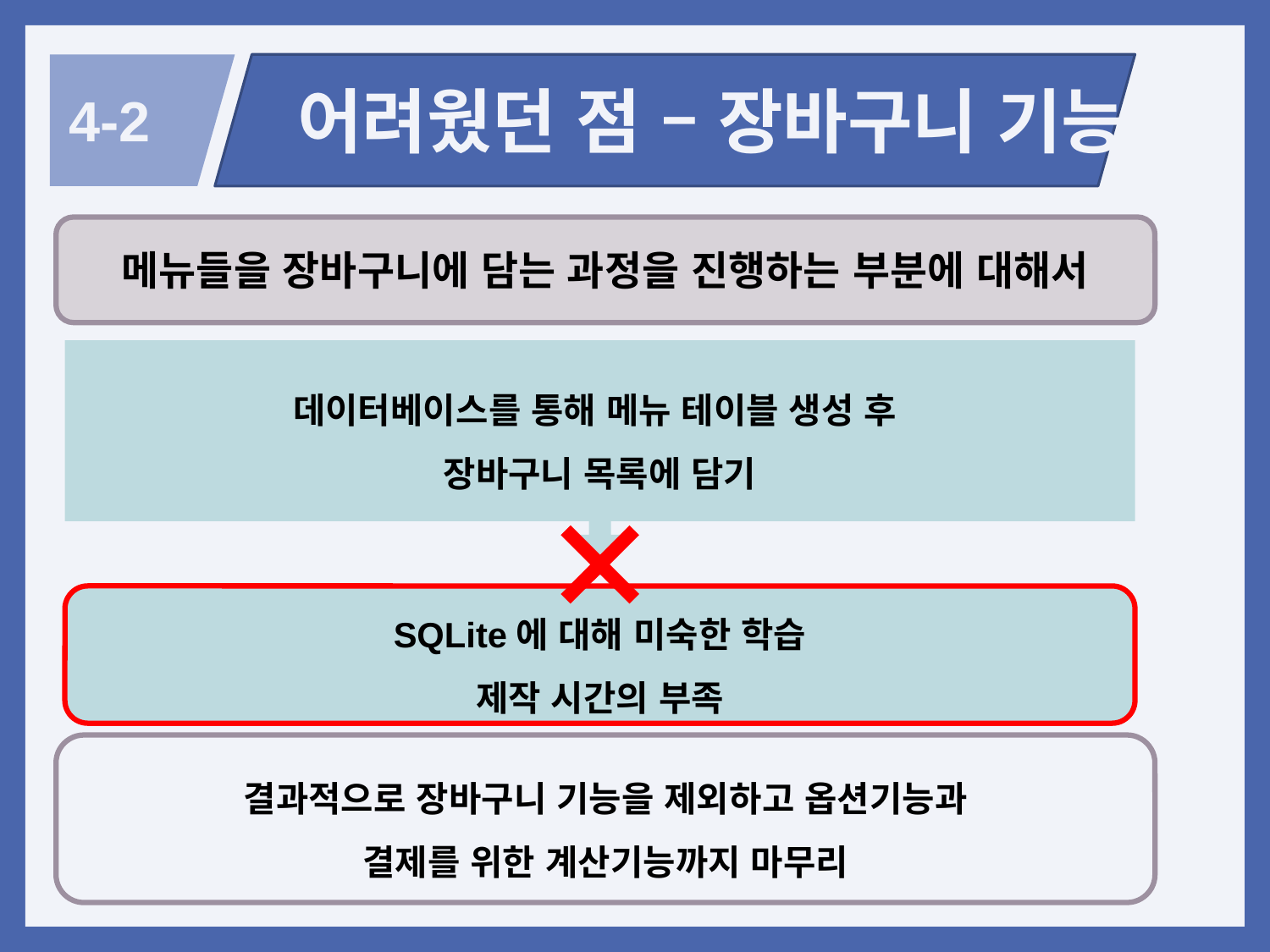

어려웠던 점 – 장바구니 기능
  4-2
메뉴들을 장바구니에 담는 과정을 진행하는 부분에 대해서
데이터베이스를 통해 메뉴 테이블 생성 후
장바구니 목록에 담기

SQLite에 대해 미숙한 학습
제작 시간의 부족
결과적으로 장바구니 기능을 제외하고 옵션기능과
결제를 위한 계산기능까지 마무리